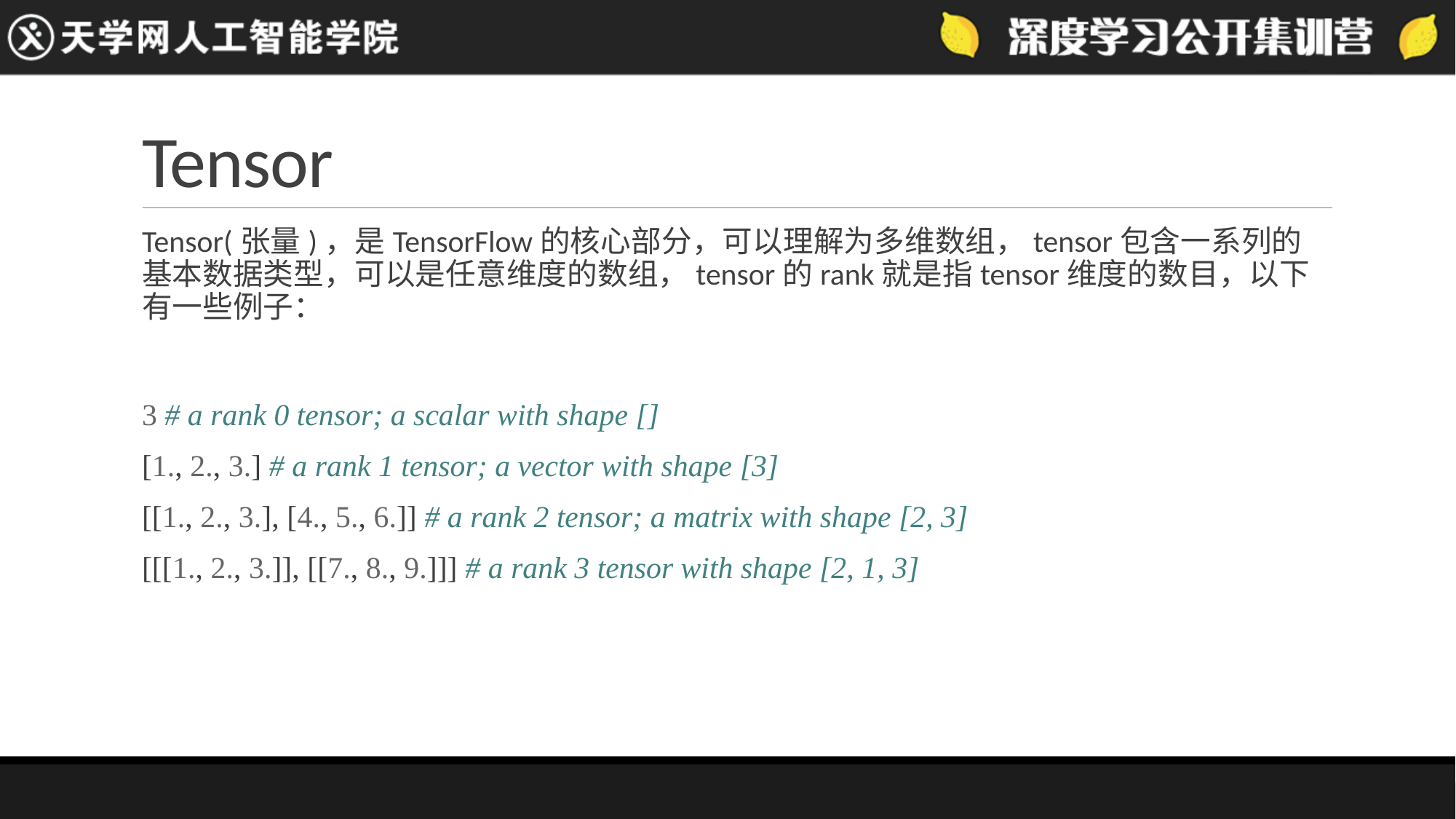

# Tensor
Tensor(张量)，是TensorFlow的核心部分，可以理解为多维数组，tensor包含一系列的基本数据类型，可以是任意维度的数组，tensor的rank就是指tensor维度的数目，以下有一些例子：

3 # a rank 0 tensor; a scalar with shape []
[1., 2., 3.] # a rank 1 tensor; a vector with shape [3]
[[1., 2., 3.], [4., 5., 6.]] # a rank 2 tensor; a matrix with shape [2, 3]
[[[1., 2., 3.]], [[7., 8., 9.]]] # a rank 3 tensor with shape [2, 1, 3]